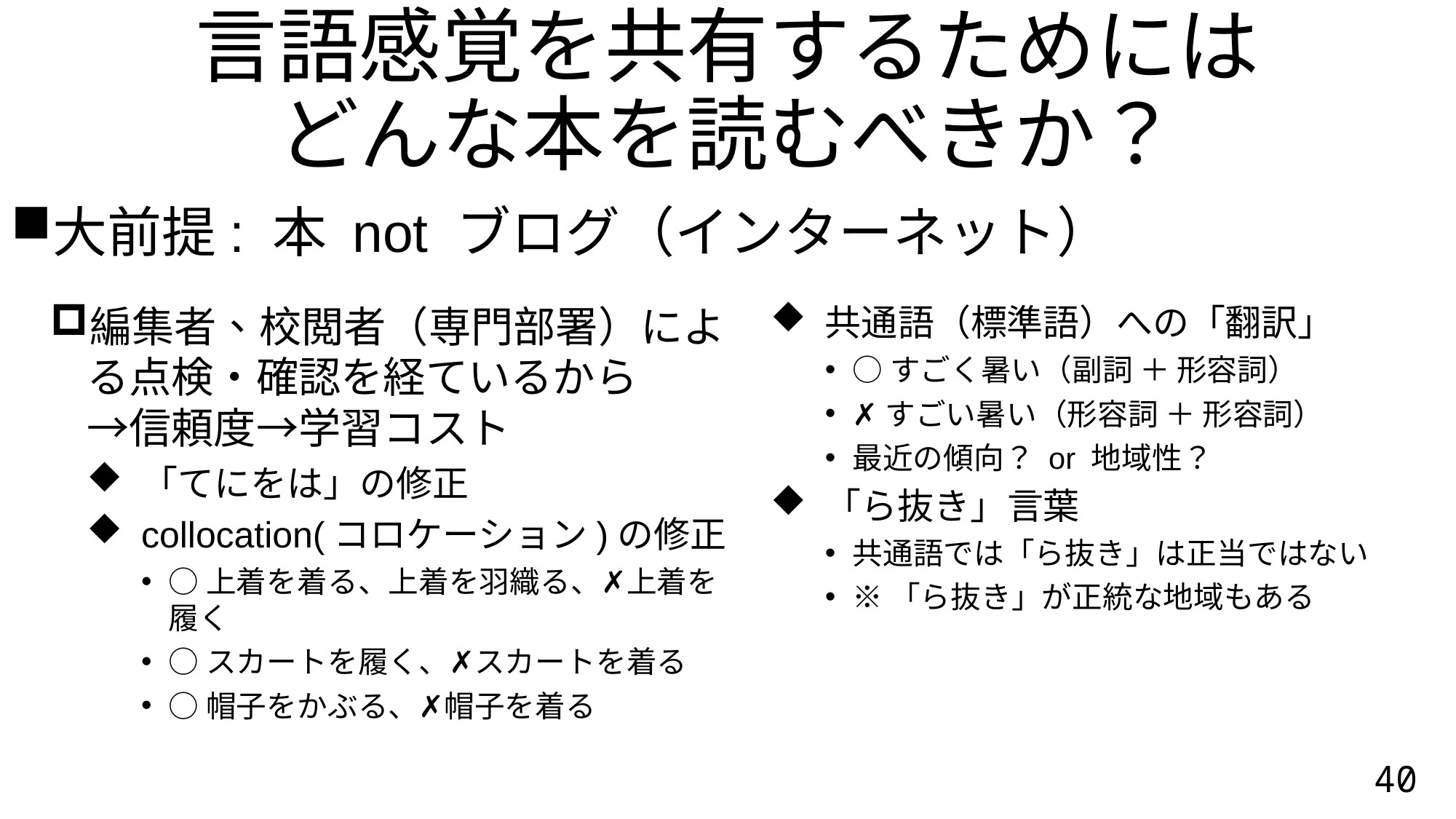

言語感覚を共有するためには
どんな本を読むべきか？
大前提: 本 not ブログ（インターネット）
編集者、校閲者（専門部署）による点検・確認を経ているから
→信頼度→学習コスト
「てにをは」の修正
collocation(コロケーション)の修正
○上着を着る、上着を羽織る、✗上着を履く
○スカートを履く、✗スカートを着る
○帽子をかぶる、✗帽子を着る
共通語（標準語）への「翻訳」
○すごく暑い（副詞 ＋ 形容詞）
✗すごい暑い（形容詞 ＋ 形容詞）
最近の傾向？ or 地域性？
「ら抜き」言葉
共通語では「ら抜き」は正当ではない
※「ら抜き」が正統な地域もある

40